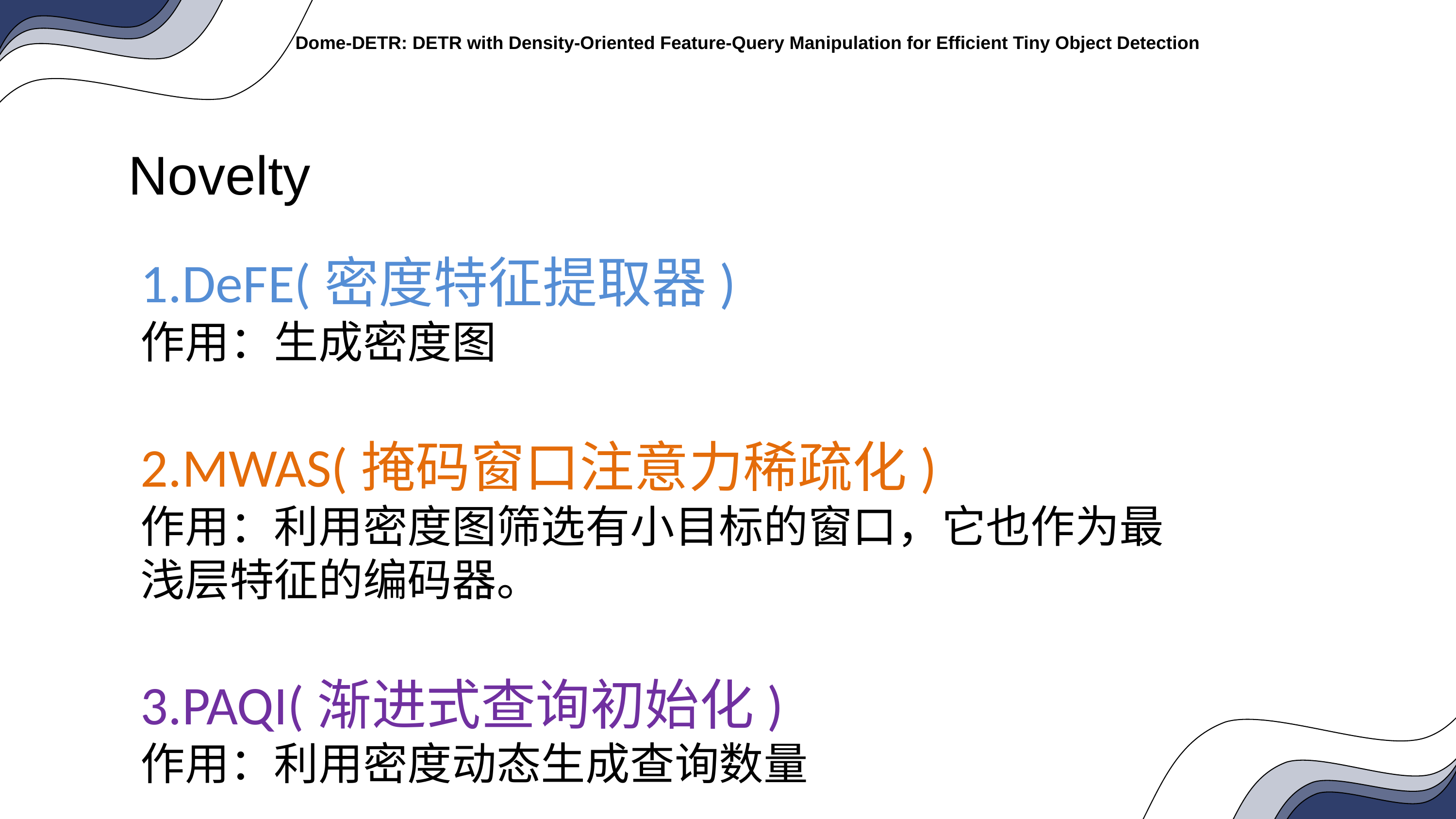

Novelty
1.DeFE(密度特征提取器)
作用：生成密度图

2.MWAS(掩码窗口注意力稀疏化)
作用：利用密度图筛选有小目标的窗口，它也作为最浅层特征的编码器。

3.PAQI(渐进式查询初始化)
作用：利用密度动态生成查询数量